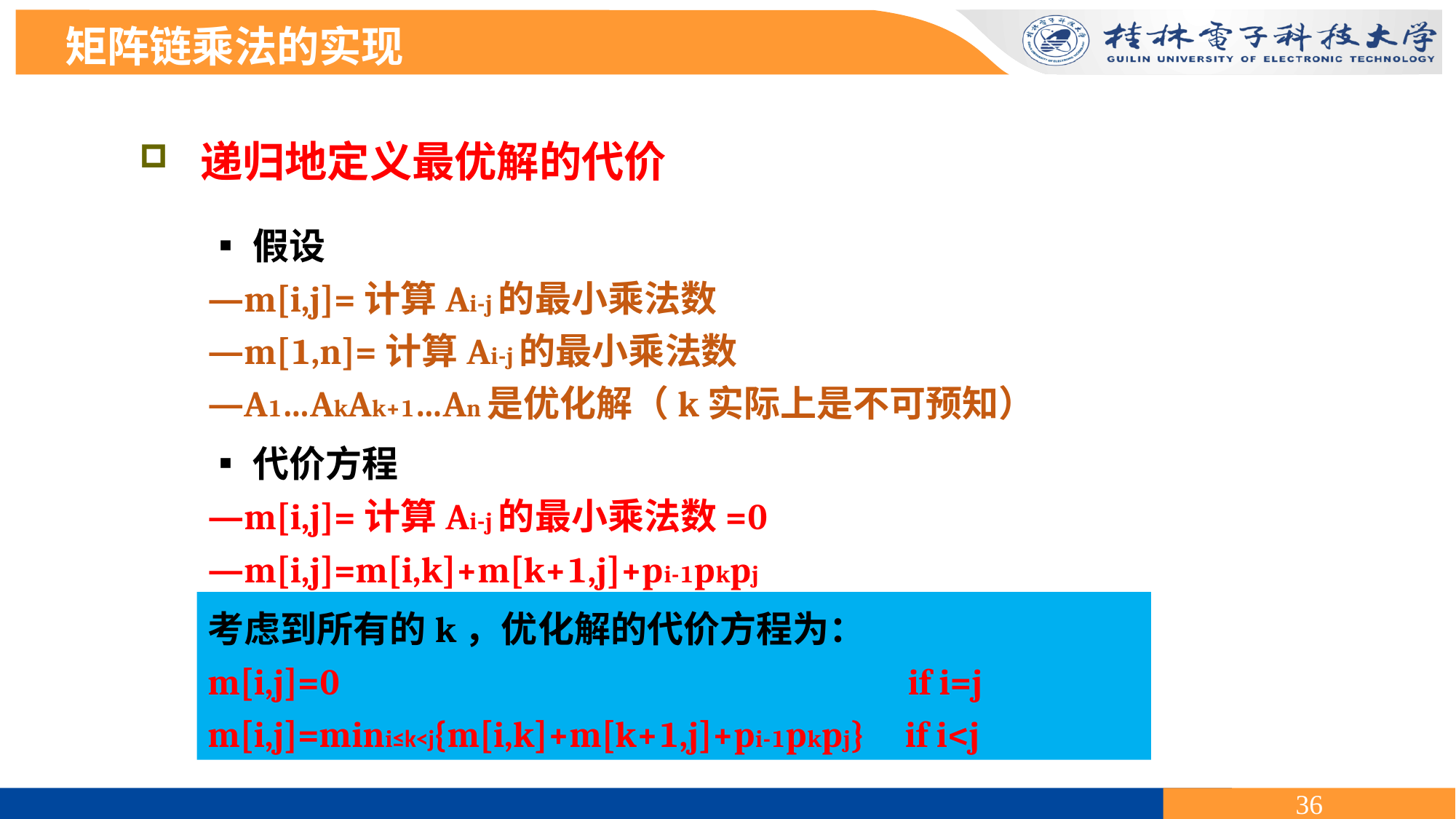

矩阵链乘法的实现
 递归地定义最优解的代价
▪假设
—m[i,j]=计算Ai-j的最小乘法数
—m[1,n]=计算Ai-j的最小乘法数
—A1…AkAk+1…An是优化解（k实际上是不可预知）
▪代价方程
—m[i,j]=计算Ai-j的最小乘法数=0
—m[i,j]=m[i,k]+m[k+1,j]+pi-1pkpj
考虑到所有的k，优化解的代价方程为：
m[i,j]=0                                                                       if i=j
m[i,j]=mini≤k<j{m[i,k]+m[k+1,j]+pi-1pkpj}     if i<j